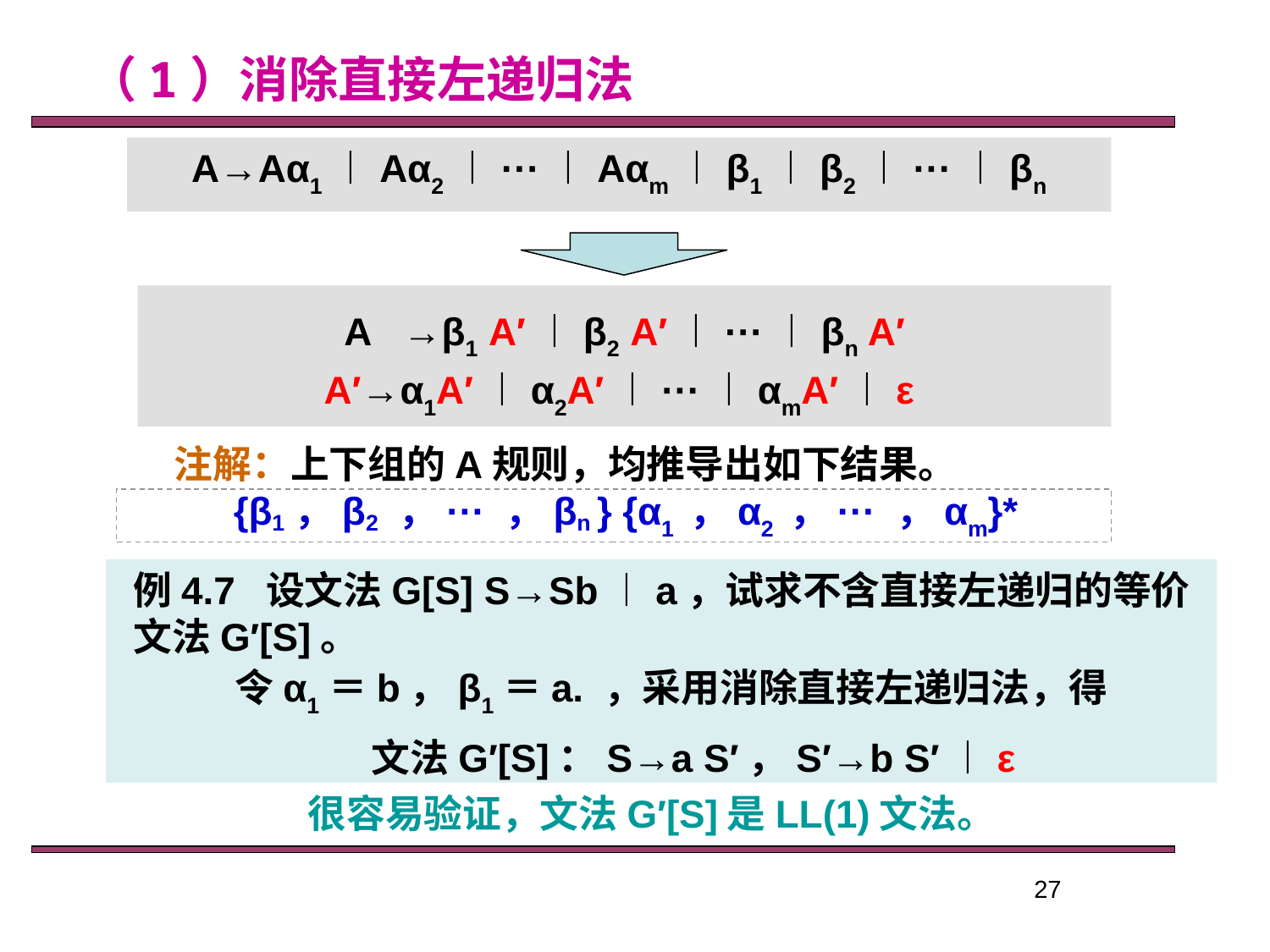

（1）消除直接左递归法
A→Aα1︱Aα2︱···︱Aαm︱β1︱β2︱···︱βn

A   →β1 A′︱β2 A′︱···︱βn A′
A′→α1A′︱α2A′︱···︱αmA′︱ε
 注解：上下组的A规则，均推导出如下结果。
            {β1，β2 ，··· ，βn } {α1 ，α2 ，··· ，αm}*

例4.7  设文法G[S] S→Sb︱a，试求不含直接左递归的等价文法G′[S]。
令α1＝b，β1＝a. ，采用消除直接左递归法，得
    文法G′[S]：S→a S′，S′→b S′︱ε
很容易验证，文法G′[S]是LL(1)文法。
27